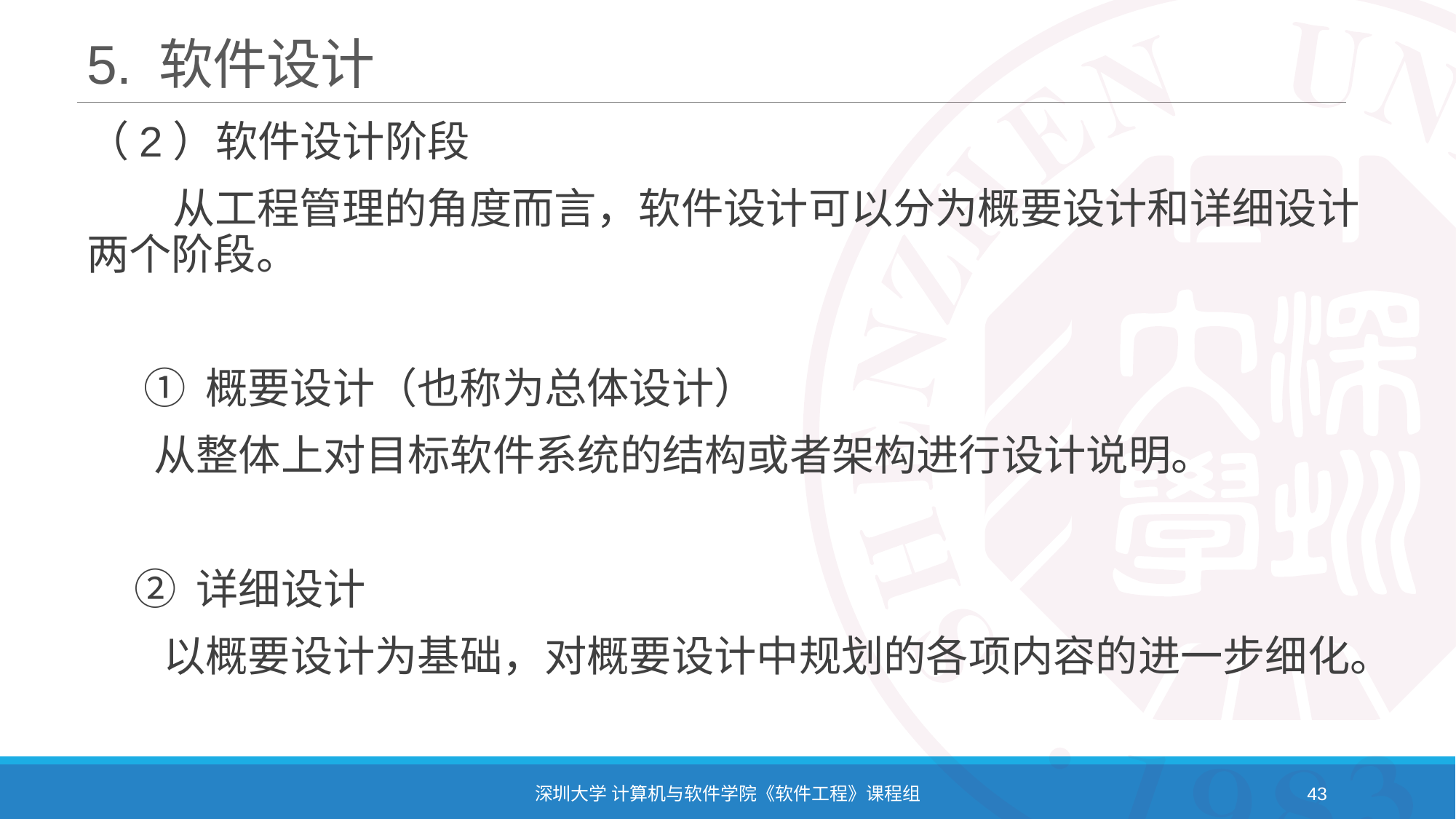

# 5. 软件设计
（2）软件设计阶段
        从工程管理的角度而言，软件设计可以分为概要设计和详细设计两个阶段。

      ① 概要设计（也称为总体设计）
      从整体上对目标软件系统的结构或者架构进行设计说明。

     ② 详细设计
       以概要设计为基础，对概要设计中规划的各项内容的进一步细化。
深圳大学 计算机与软件学院《软件工程》课程组
43